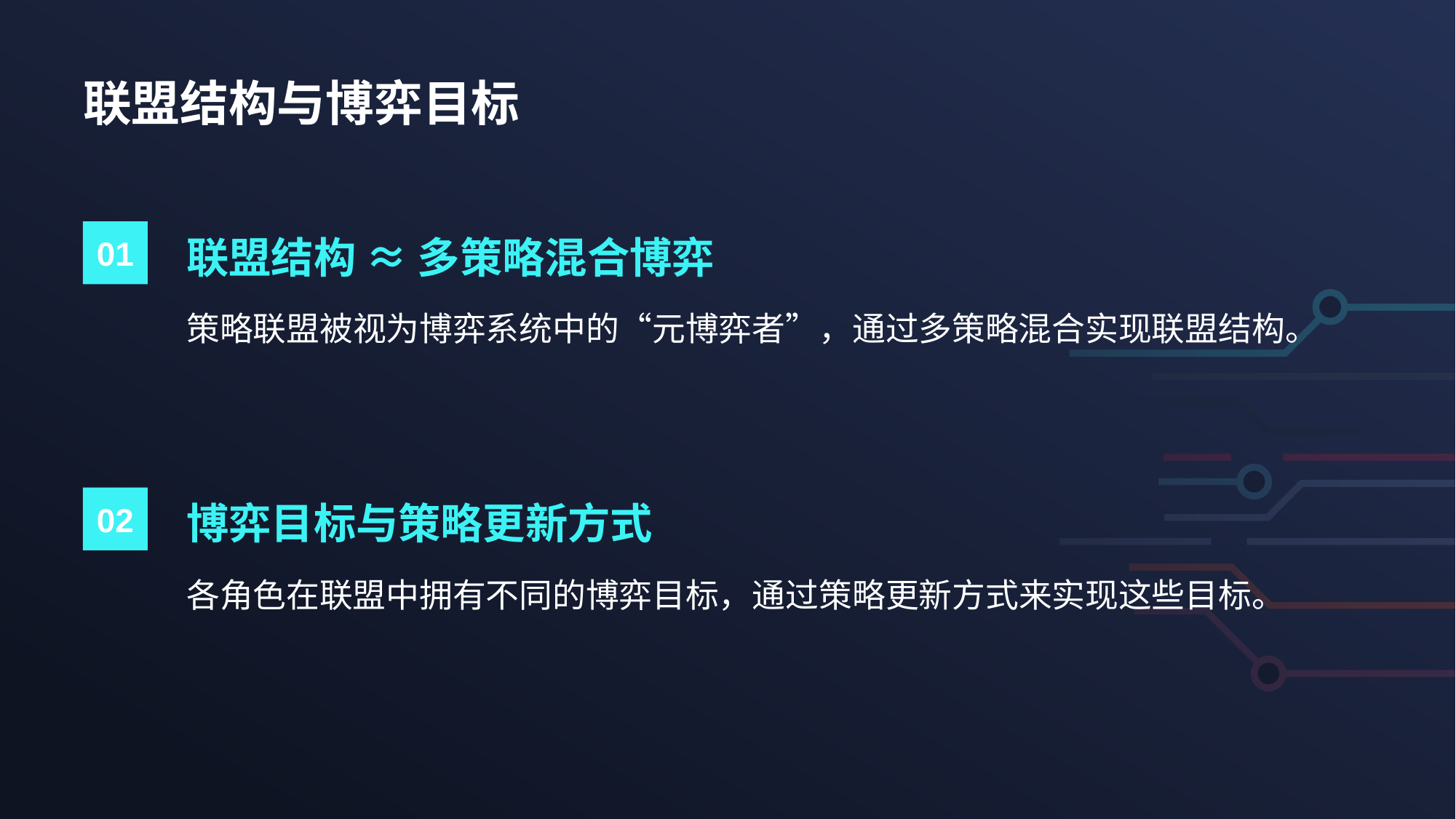

# 联盟结构与博弈目标
01
联盟结构 ≈ 多策略混合博弈
策略联盟被视为博弈系统中的“元博弈者”，通过多策略混合实现联盟结构。
02
博弈目标与策略更新方式
各角色在联盟中拥有不同的博弈目标，通过策略更新方式来实现这些目标。